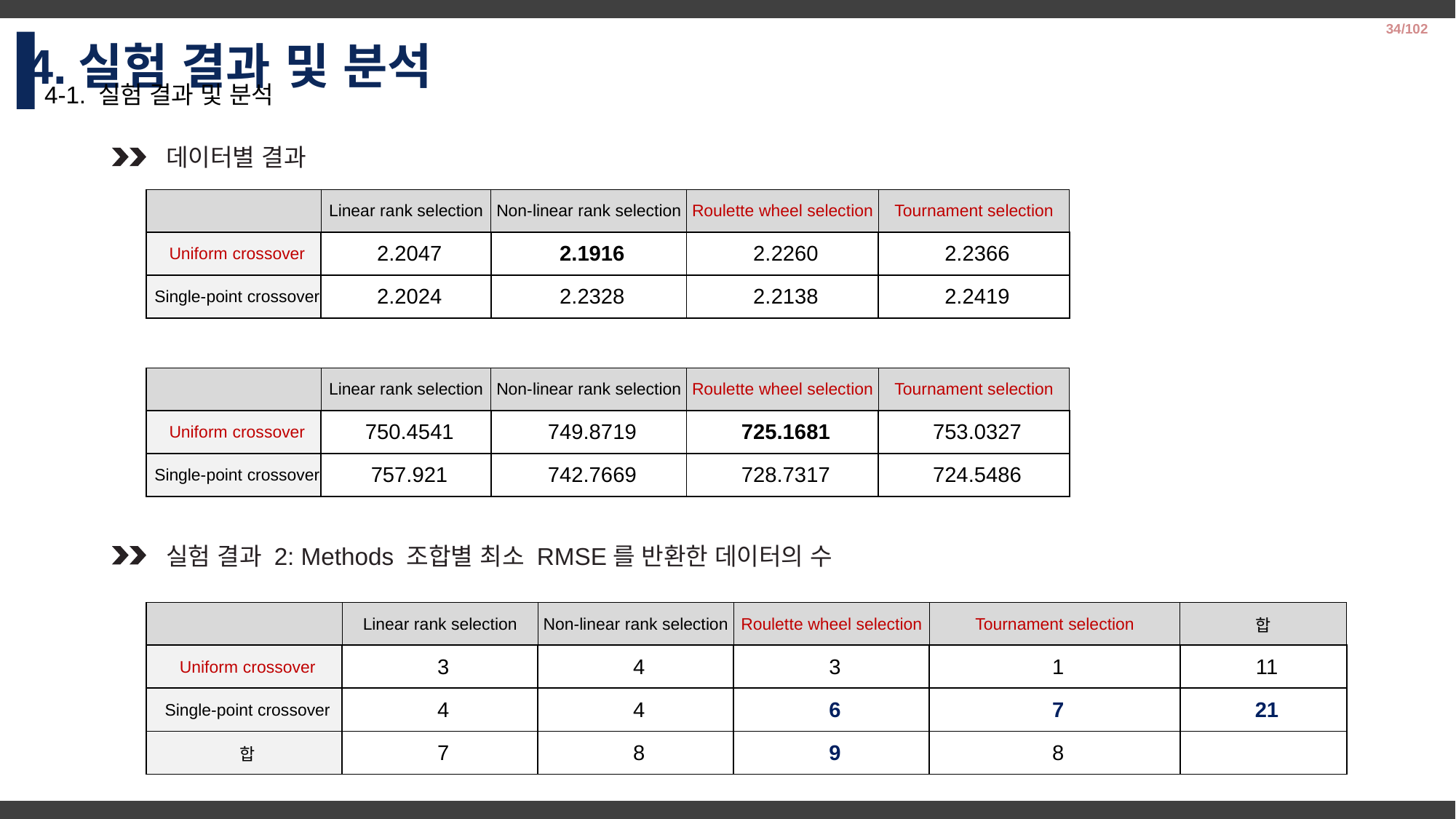

4.실험 결과 및 분석
34/102

4-1. 실험 결과 및 분석
데이터별 결과

|  | Linear rank selection | Non-linear rank selection | Roulette wheel selection | Tournament selection |
| --- | --- | --- | --- | --- |
| Uniform crossover | 2.2047 | 2.1916 | 2.2260 | 2.2366 |
| Single-point crossover | 2.2024 | 2.2328 | 2.2138 | 2.2419 |
|  | Linear rank selection | Non-linear rank selection | Roulette wheel selection | Tournament selection |
| --- | --- | --- | --- | --- |
| Uniform crossover | 750.4541 | 749.8719 | 725.1681 | 753.0327 |
| Single-point crossover | 757.921 | 742.7669 | 728.7317 | 724.5486 |
실험 결과 2: Methods 조합별 최소 RMSE를 반환한 데이터의 수

|  | Linear rank selection | Non-linear rank selection | Roulette wheel selection | Tournament selection | 합 |
| --- | --- | --- | --- | --- | --- |
| Uniform crossover | 3 | 4 | 3 | 1 | 11 |
| Single-point crossover | 4 | 4 | 6 | 7 | 21 |
| 합 | 7 | 8 | 9 | 8 |  |